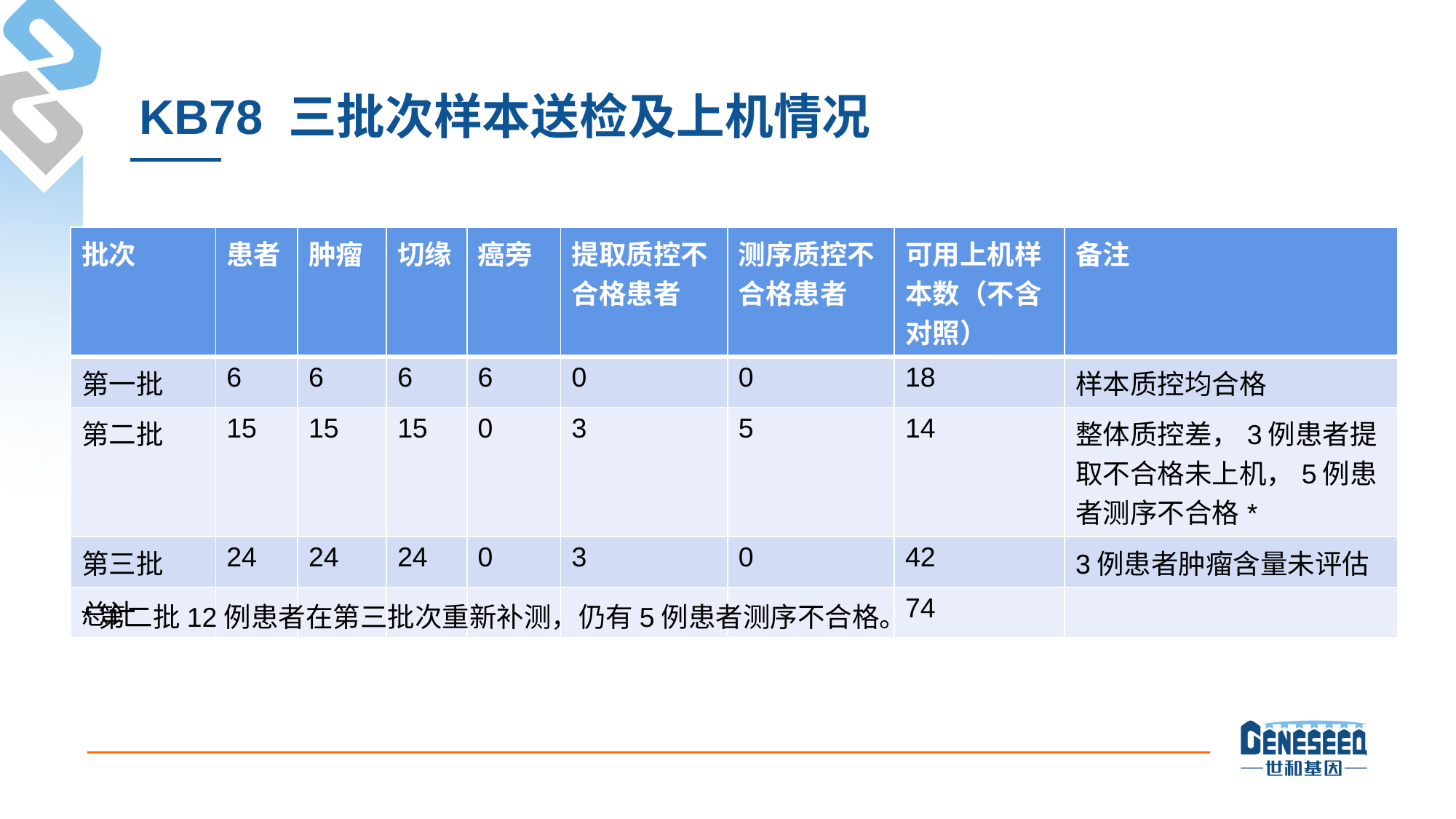

# KB78 三批次样本送检及上机情况
| 批次 | 患者 | 肿瘤 | 切缘 | 癌旁 | 提取质控不合格患者 | 测序质控不合格患者 | 可用上机样本数（不含对照） | 备注 |
| --- | --- | --- | --- | --- | --- | --- | --- | --- |
| 第一批 | 6 | 6 | 6 | 6 | 0 | 0 | 18 | 样本质控均合格 |
| 第二批 | 15 | 15 | 15 | 0 | 3 | 5 | 14 | 整体质控差，3例患者提取不合格未上机，5例患者测序不合格\* |
| 第三批 | 24 | 24 | 24 | 0 | 3 | 0 | 42 | 3例患者肿瘤含量未评估 |
| 总计 |  |  |  |  |  |  | 74 |  |
*第二批12例患者在第三批次重新补测，仍有5例患者测序不合格。